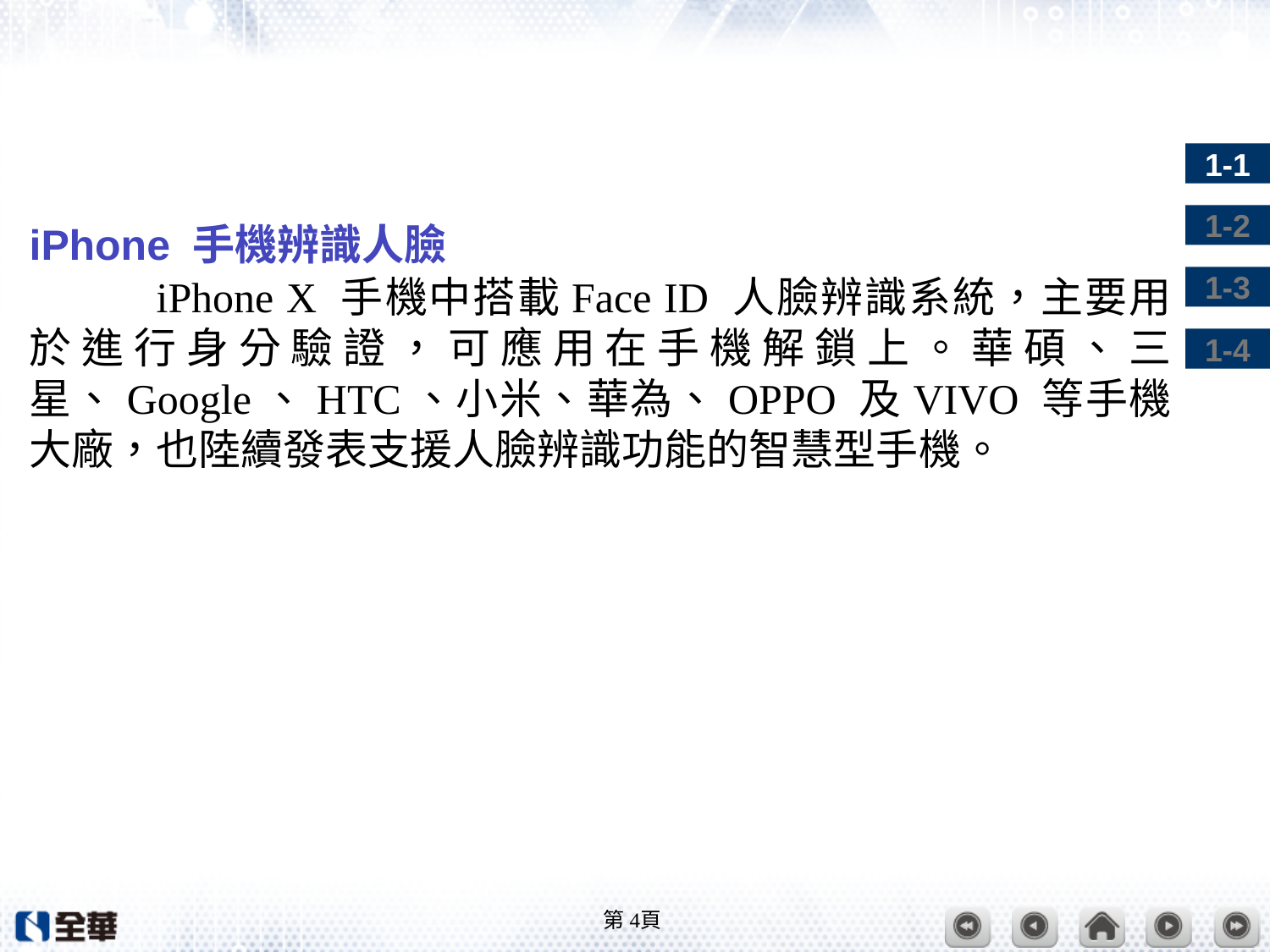

#
iPhone 手機辨識人臉
	iPhone X 手機中搭載Face ID 人臉辨識系統，主要用於進行身分驗證，可應用在手機解鎖上。華碩、三星、Google、HTC、小米、華為、OPPO 及VIVO 等手機大廠，也陸續發表支援人臉辨識功能的智慧型手機。